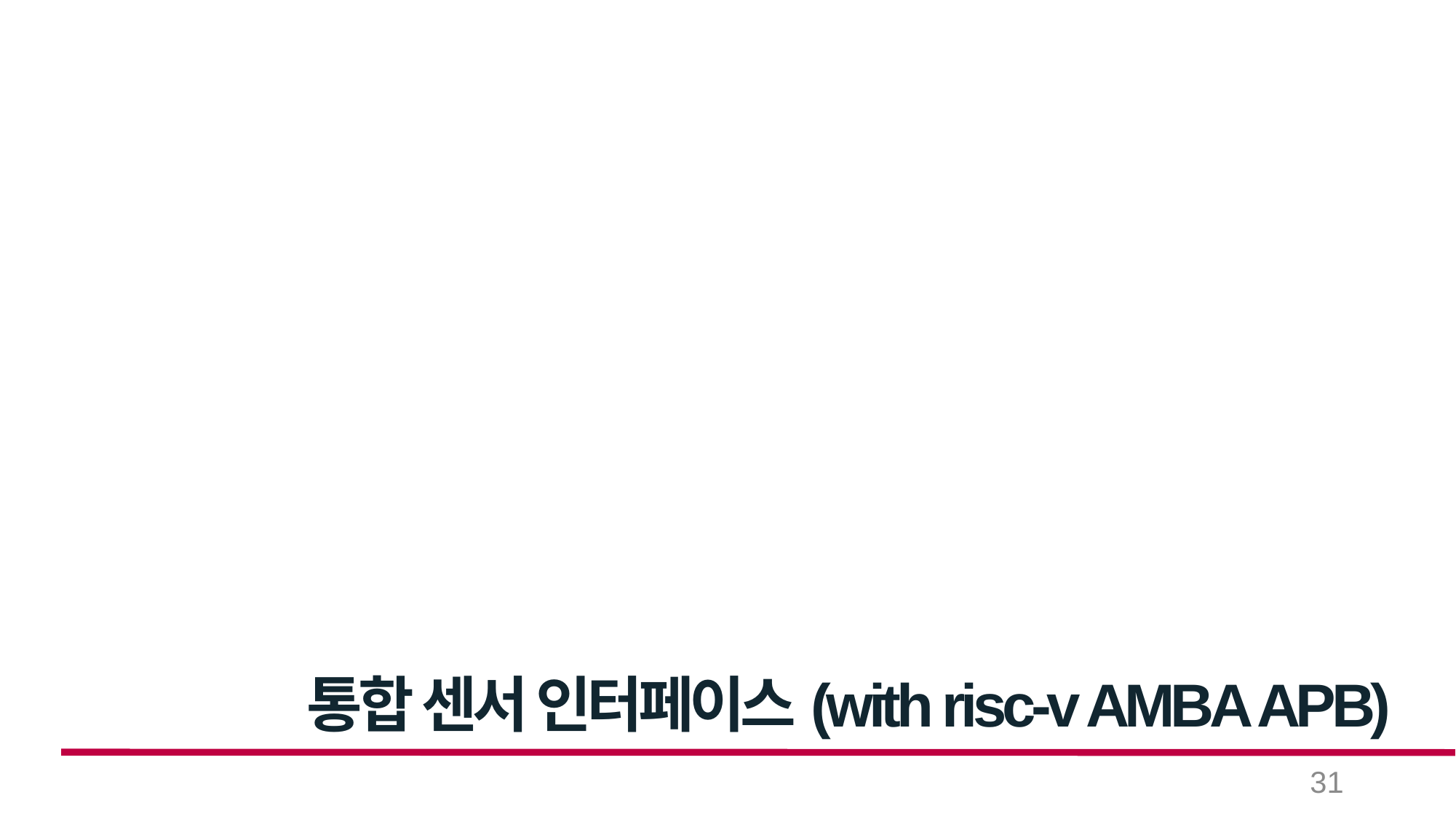

통합 센서 인터페이스(with risc-v AMBA APB)
31